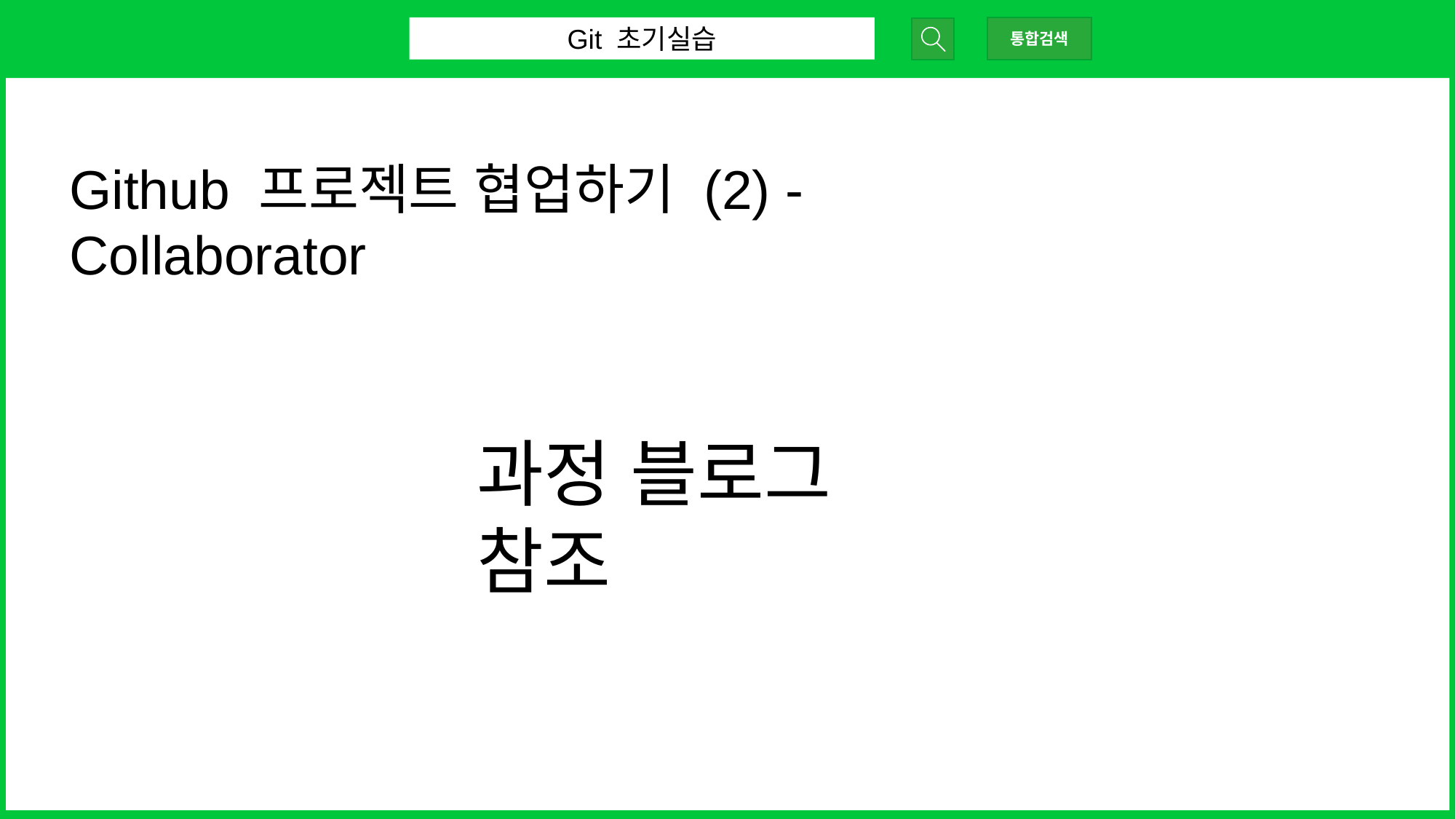

Git 초기실습
통합검색

Github 프로젝트 협업하기 (2) - Collaborator
과정 블로그 참조